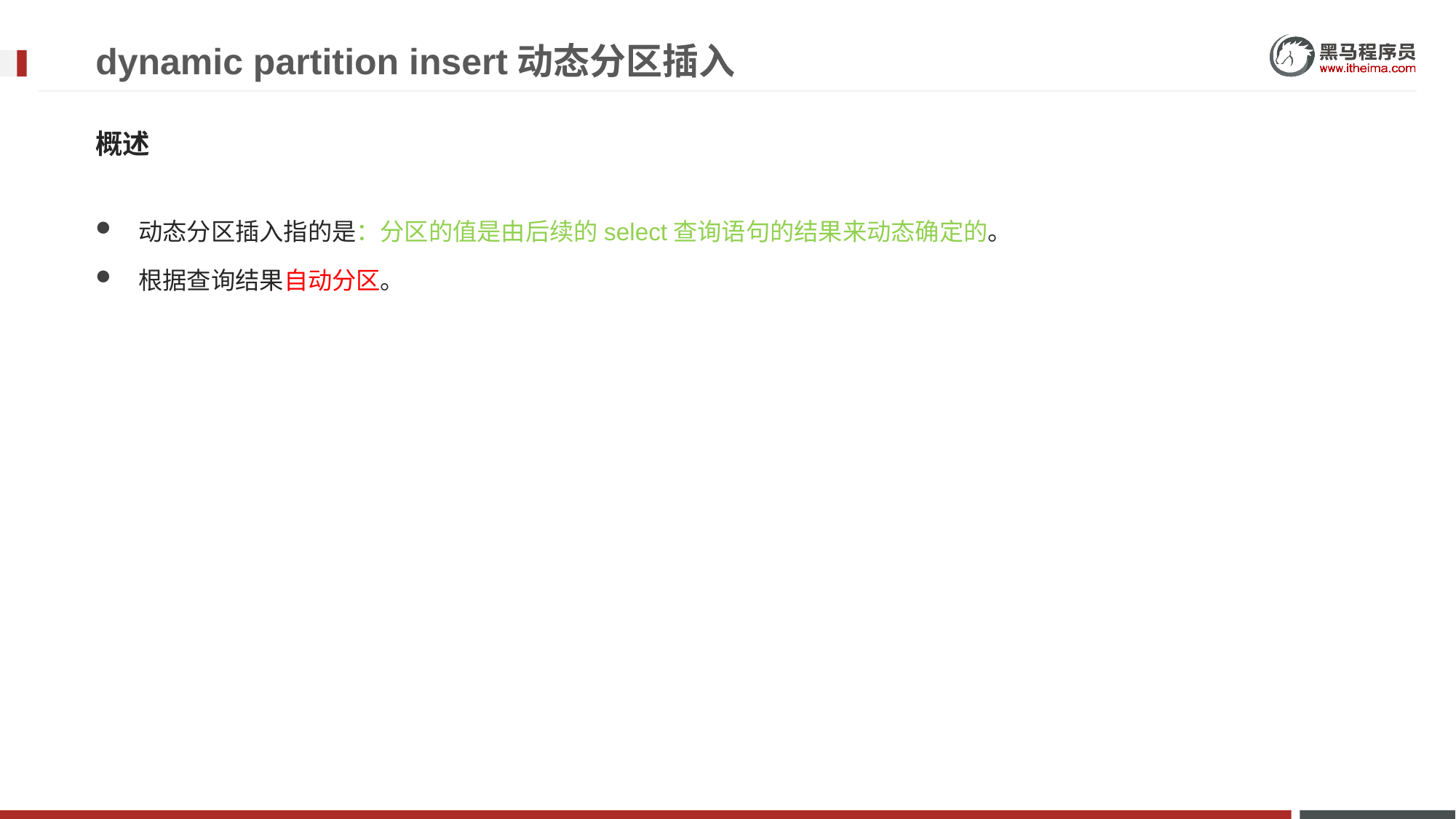

# dynamic partition insert动态分区插入
概述
动态分区插入指的是：分区的值是由后续的select查询语句的结果来动态确定的。
根据查询结果自动分区。